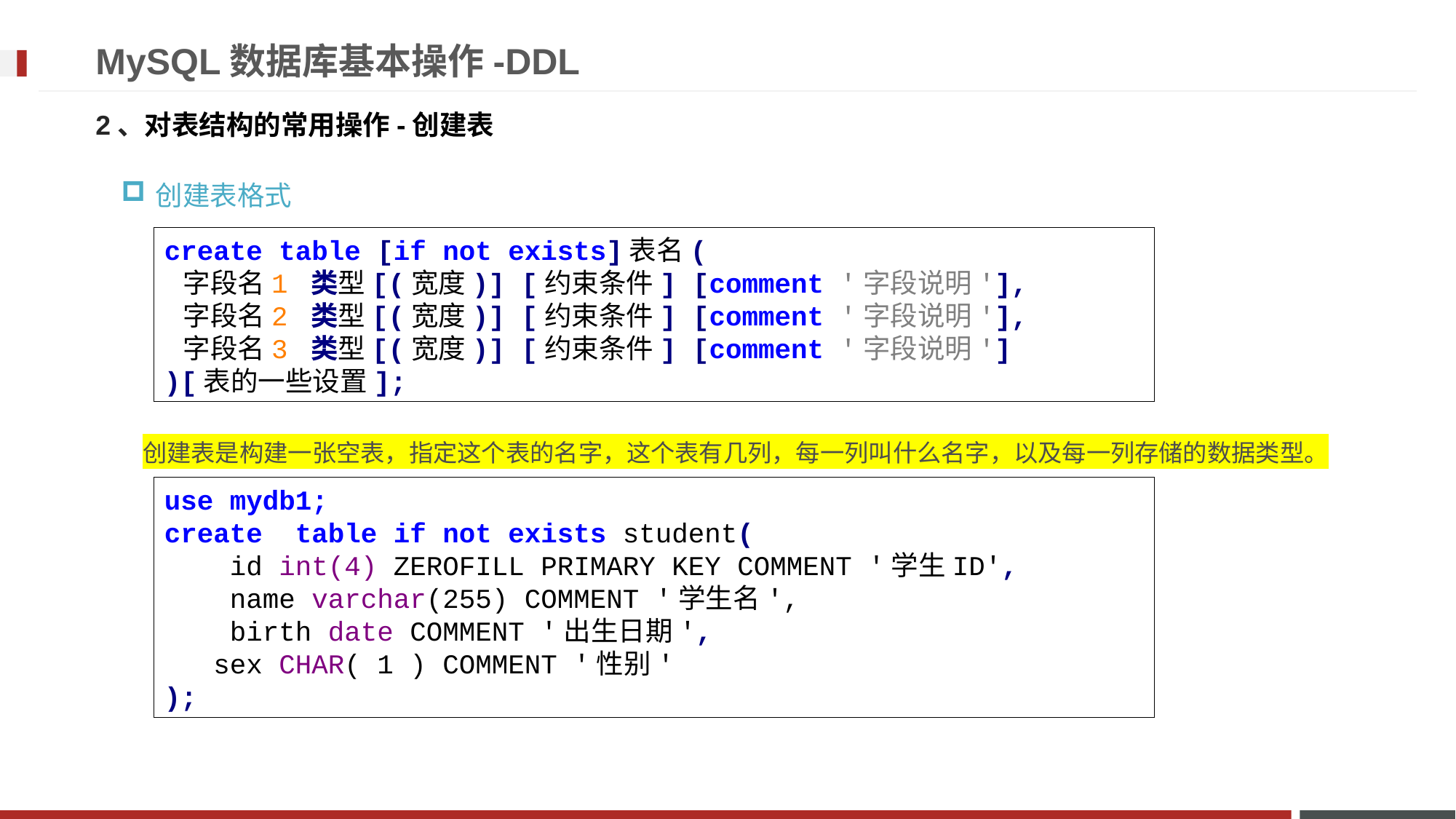

# MySQL数据库基本操作-DDL
2、对表结构的常用操作-创建表

创建表格式
create table [if not exists]表名(
  字段名1 类型[(宽度)] [约束条件] [comment '字段说明'],
  字段名2 类型[(宽度)] [约束条件] [comment '字段说明'],
  字段名3 类型[(宽度)] [约束条件] [comment '字段说明']
)[表的一些设置];
创建表是构建一张空表，指定这个表的名字，这个表有几列，每一列叫什么名字，以及每一列存储的数据类型。
use mydb1;
create  table if not exists student(
    id int(4) ZEROFILL PRIMARY KEY COMMENT '学生ID',
    name varchar(255) COMMENT '学生名',
    birth date COMMENT '出生日期',
   sex CHAR( 1 ) COMMENT '性别'
);